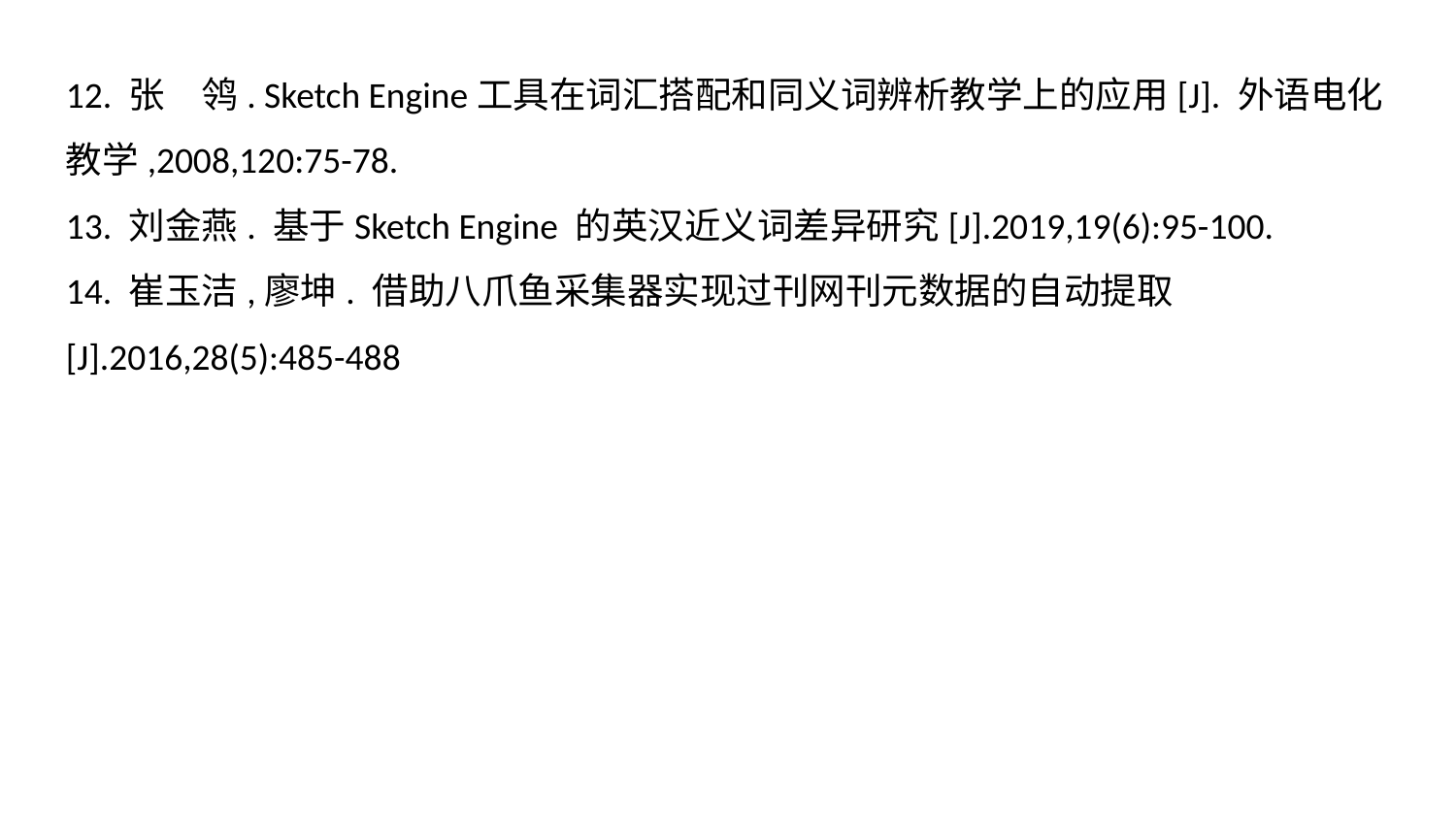

12. 张　鸰. Sketch Engine工具在词汇搭配和同义词辨析教学上的应用[J]. 外语电化教学,2008,120:75-78.
13. 刘金燕. 基于Sketch Engine 的英汉近义词差异研究[J].2019,19(6):95-100.
14. 崔玉洁,廖坤. 借助八爪鱼采集器实现过刊网刊元数据的自动提取[J].2016,28(5):485-488